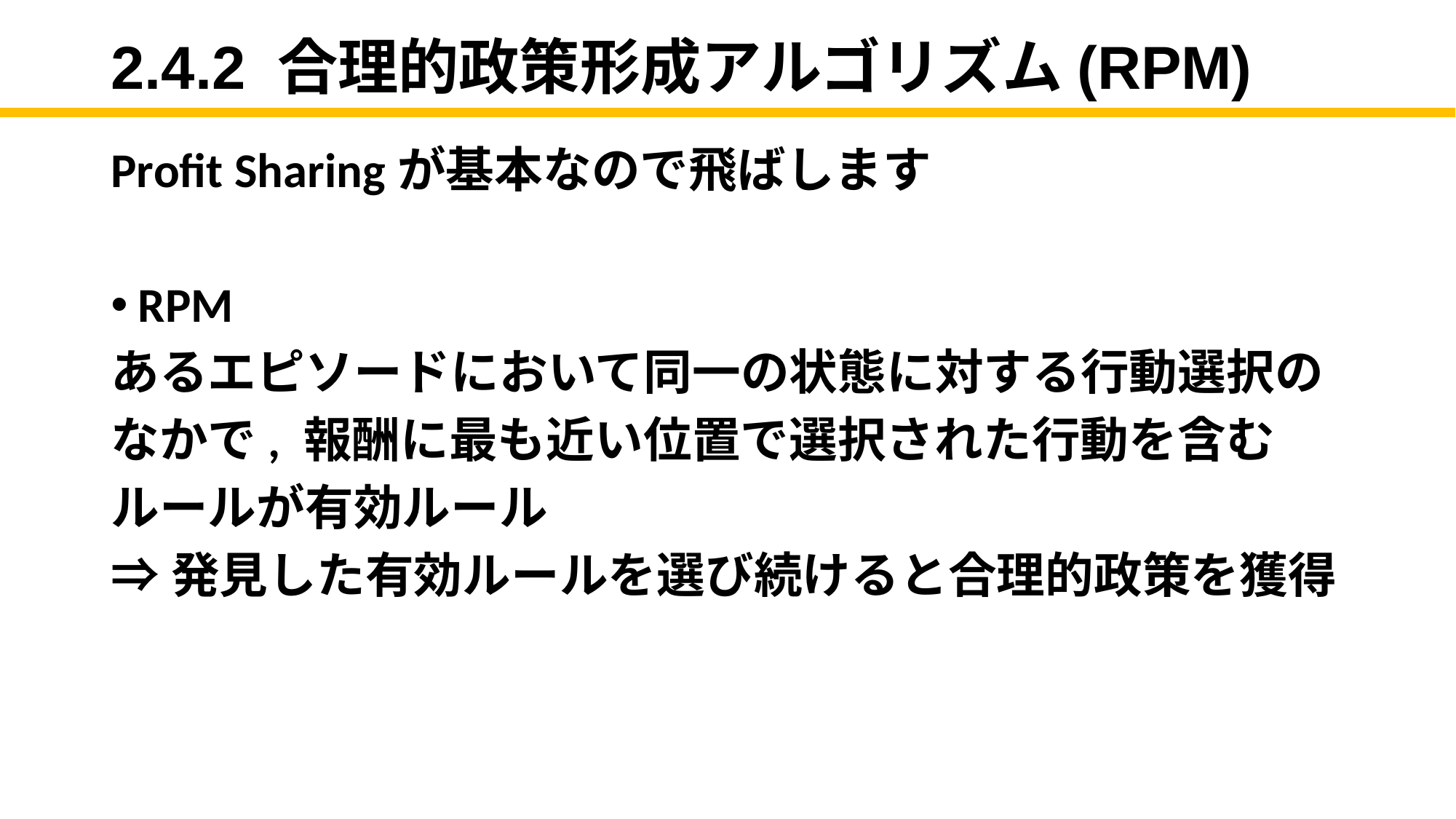

# 2.4.2 合理的政策形成アルゴリズム(RPM)
Profit Sharingが基本なので飛ばします

RPM
あるエピソードにおいて同一の状態に対する行動選択の
なかで, 報酬に最も近い位置で選択された行動を含む
ルールが有効ルール
⇒発見した有効ルールを選び続けると合理的政策を獲得